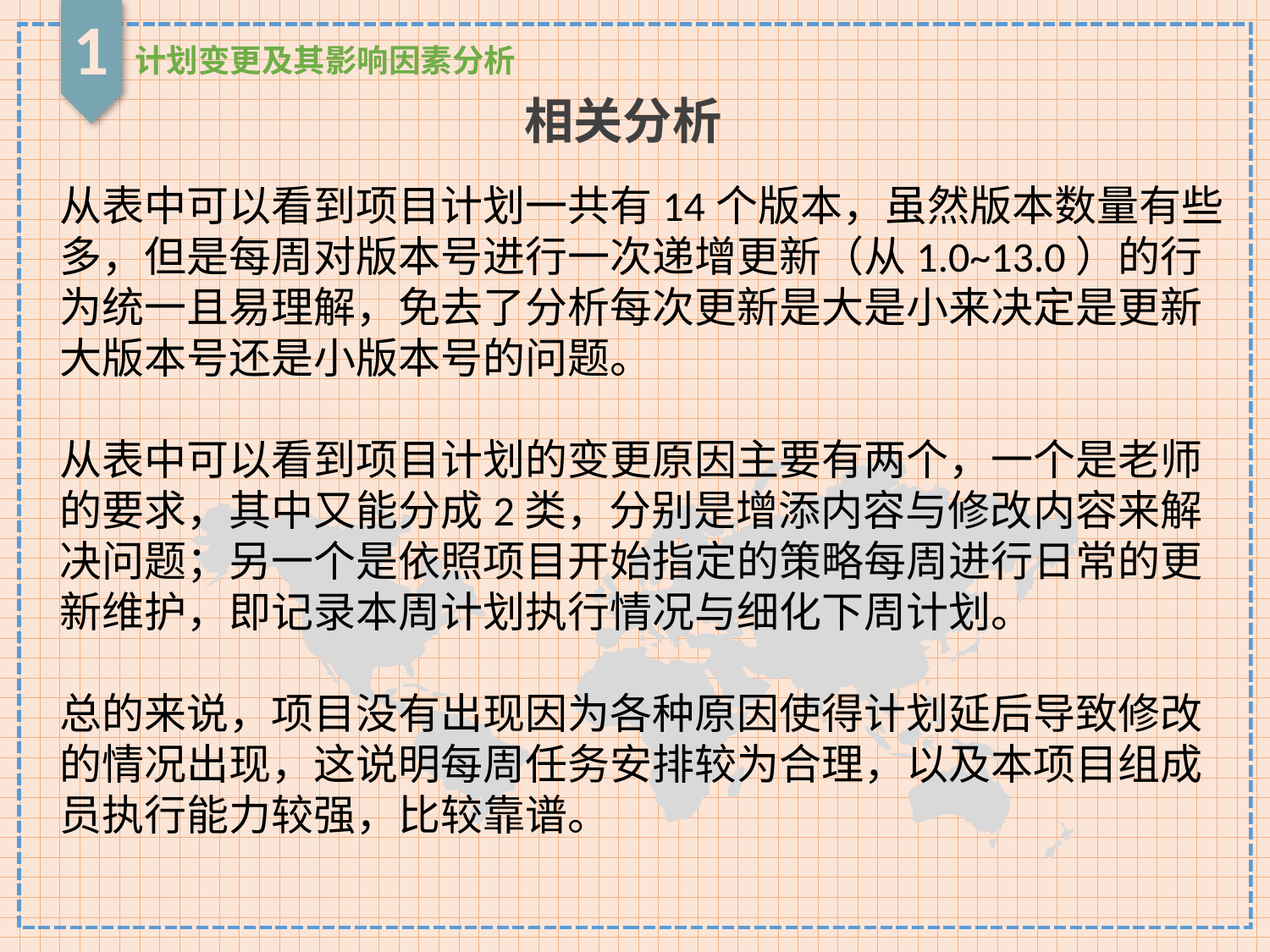

1
计划变更及其影响因素分析
相关分析

从表中可以看到项目计划一共有14个版本，虽然版本数量有些多，但是每周对版本号进行一次递增更新（从1.0~13.0）的行为统一且易理解，免去了分析每次更新是大是小来决定是更新大版本号还是小版本号的问题。

从表中可以看到项目计划的变更原因主要有两个，一个是老师的要求，其中又能分成2类，分别是增添内容与修改内容来解决问题；另一个是依照项目开始指定的策略每周进行日常的更新维护，即记录本周计划执行情况与细化下周计划。

总的来说，项目没有出现因为各种原因使得计划延后导致修改的情况出现，这说明每周任务安排较为合理，以及本项目组成员执行能力较强，比较靠谱。